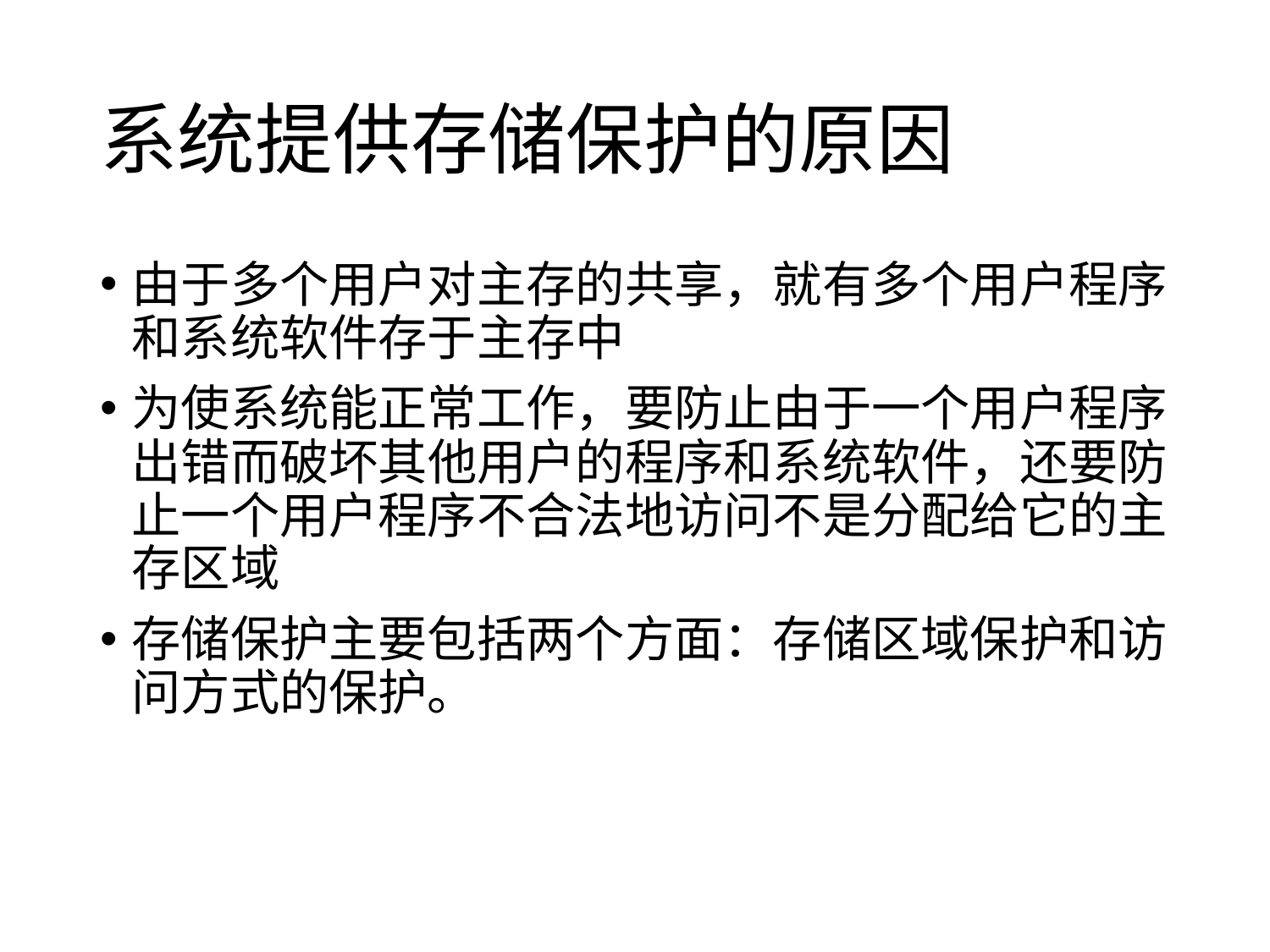

# 系统提供存储保护的原因
由于多个用户对主存的共享，就有多个用户程序和系统软件存于主存中
为使系统能正常工作，要防止由于一个用户程序出错而破坏其他用户的程序和系统软件，还要防止一个用户程序不合法地访问不是分配给它的主存区域
存储保护主要包括两个方面：存储区域保护和访问方式的保护。